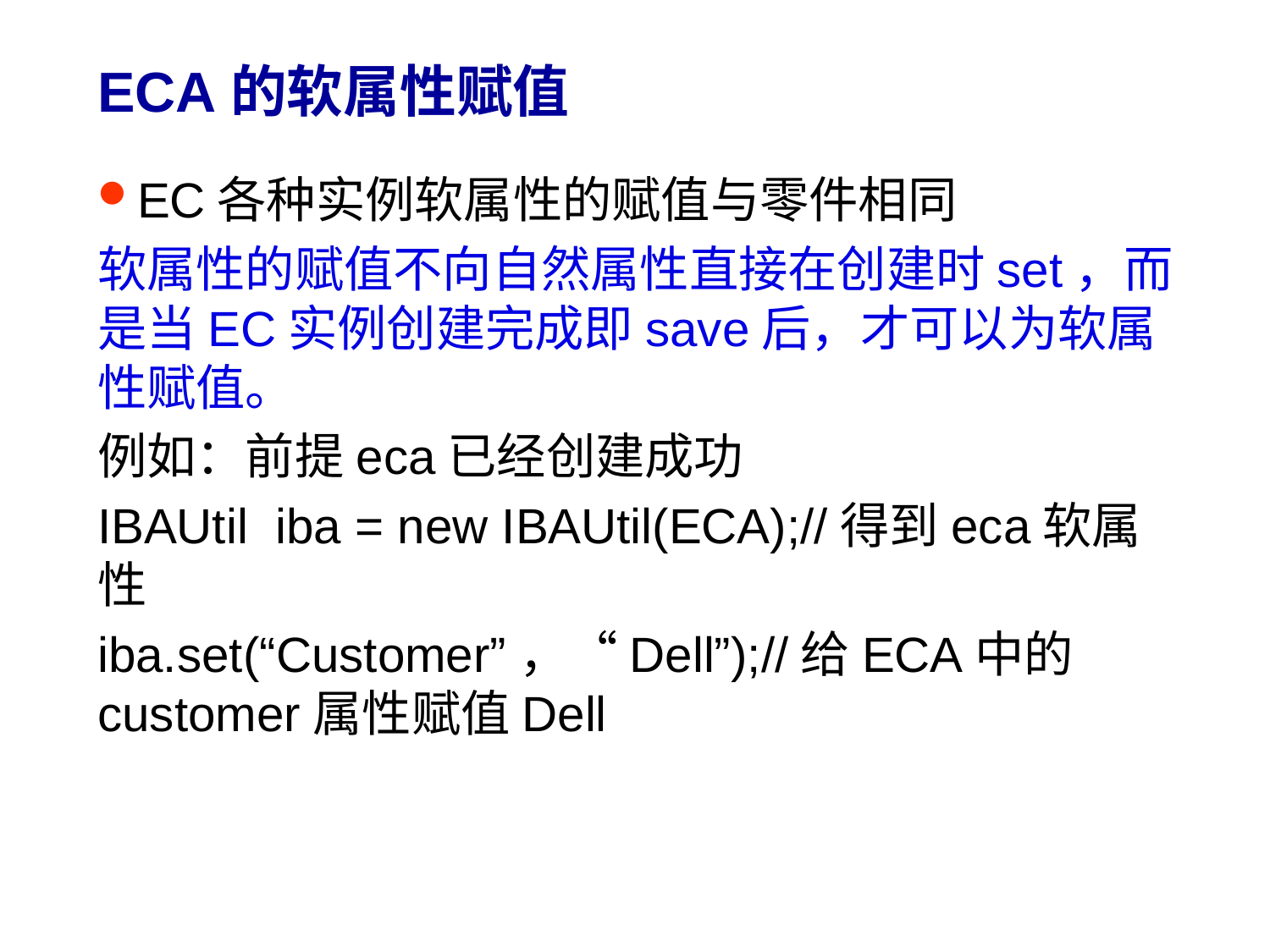

# ECA的软属性赋值
EC各种实例软属性的赋值与零件相同
软属性的赋值不向自然属性直接在创建时set，而是当EC实例创建完成即save后，才可以为软属性赋值。
例如：前提eca已经创建成功
IBAUtil  iba = new IBAUtil(ECA);//得到eca软属性
iba.set(“Customer”，“Dell”);//给ECA中的customer属性赋值Dell